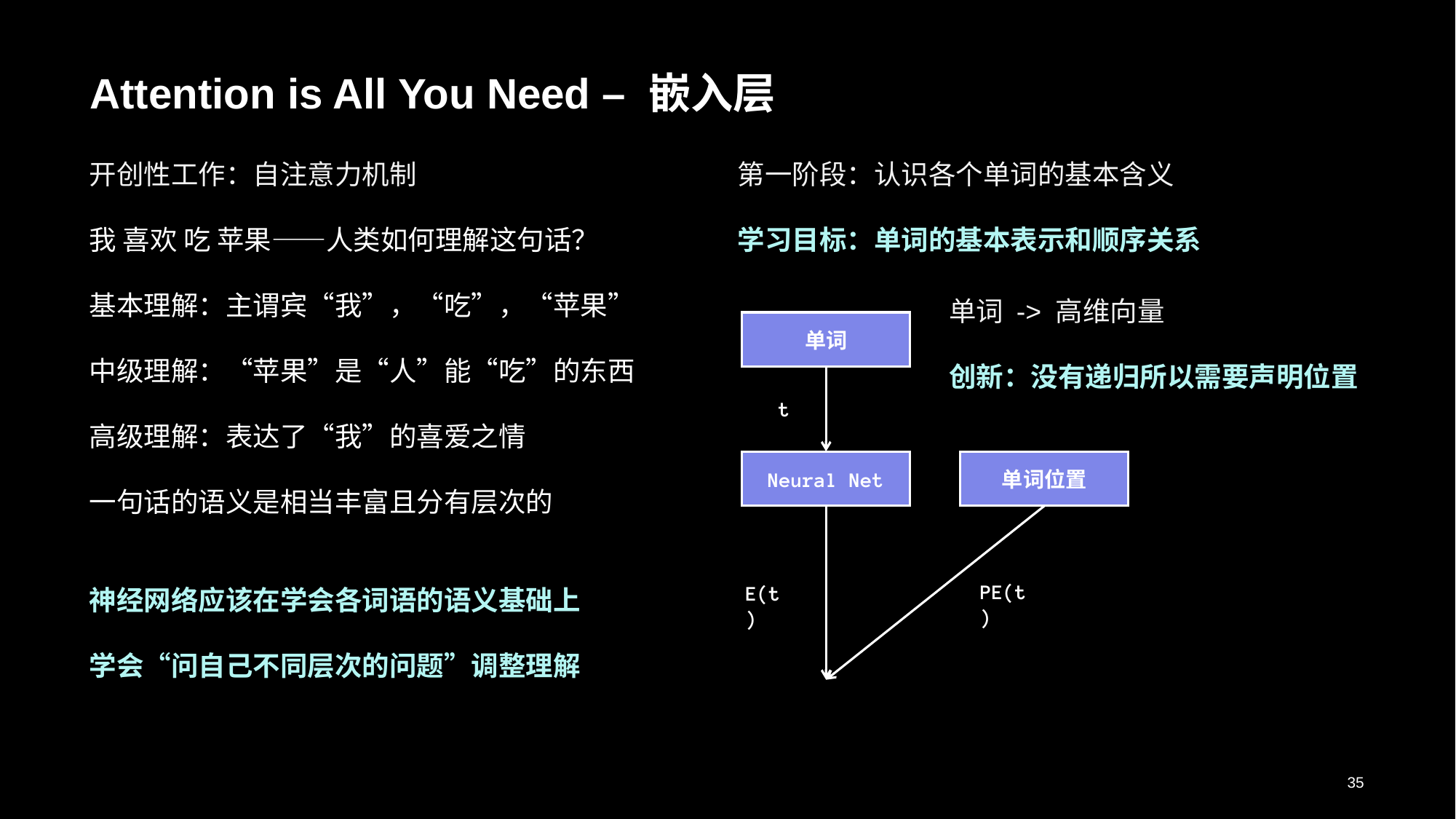

# Attention is All You Need – 嵌入层
开创性工作：自注意力机制

我 喜欢 吃 苹果——人类如何理解这句话？

基本理解：主谓宾“我”，“吃”，“苹果”

中级理解：“苹果”是“人”能“吃”的东西

高级理解：表达了“我”的喜爱之情

一句话的语义是相当丰富且分有层次的

神经网络应该在学会各词语的语义基础上

学会“问自己不同层次的问题”调整理解
第一阶段：认识各个单词的基本含义

学习目标：单词的基本表示和顺序关系
单词 -> 高维向量

创新：没有递归所以需要声明位置
单词
t
单词位置
Neural Net
PE(t)
E(t)
35